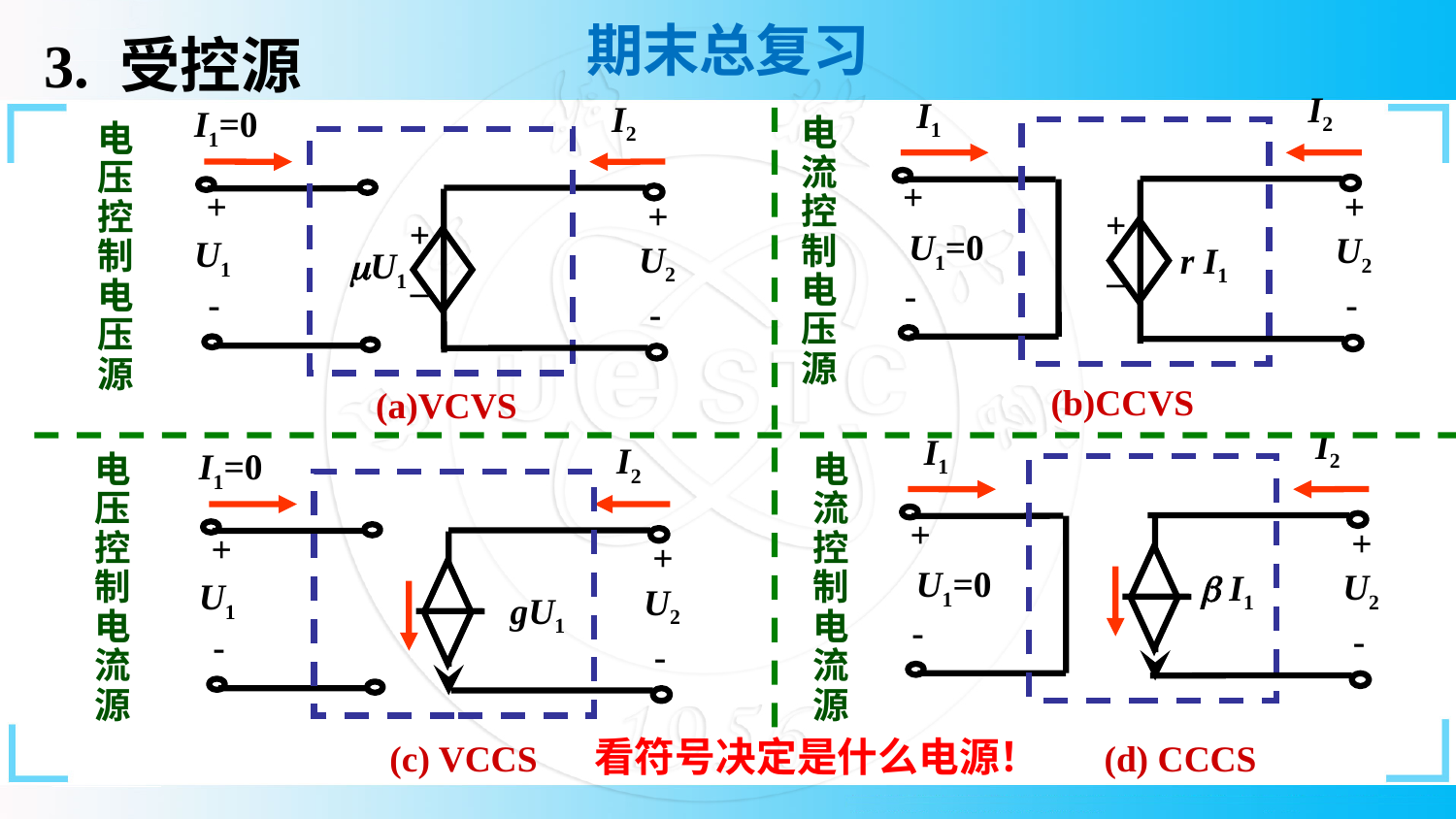

3. 受控源
I2
I1

+

+

+
_
U1=0
U2
r I1
-
-

(b)CCVS
I2
I1=0

+

+

+
_
U1
U2
μU1
-
-

(a)VCVS

电流控制电压源
电压控制电压源
I2
I1

+

+

U1=0
U2
β I1
-
-

(d) CCCS
I2
I1=0

+

+

U1
U2
gU1
-
-

(c) VCCS

电压控制电流源
电流控制电流源
看符号决定是什么电源！